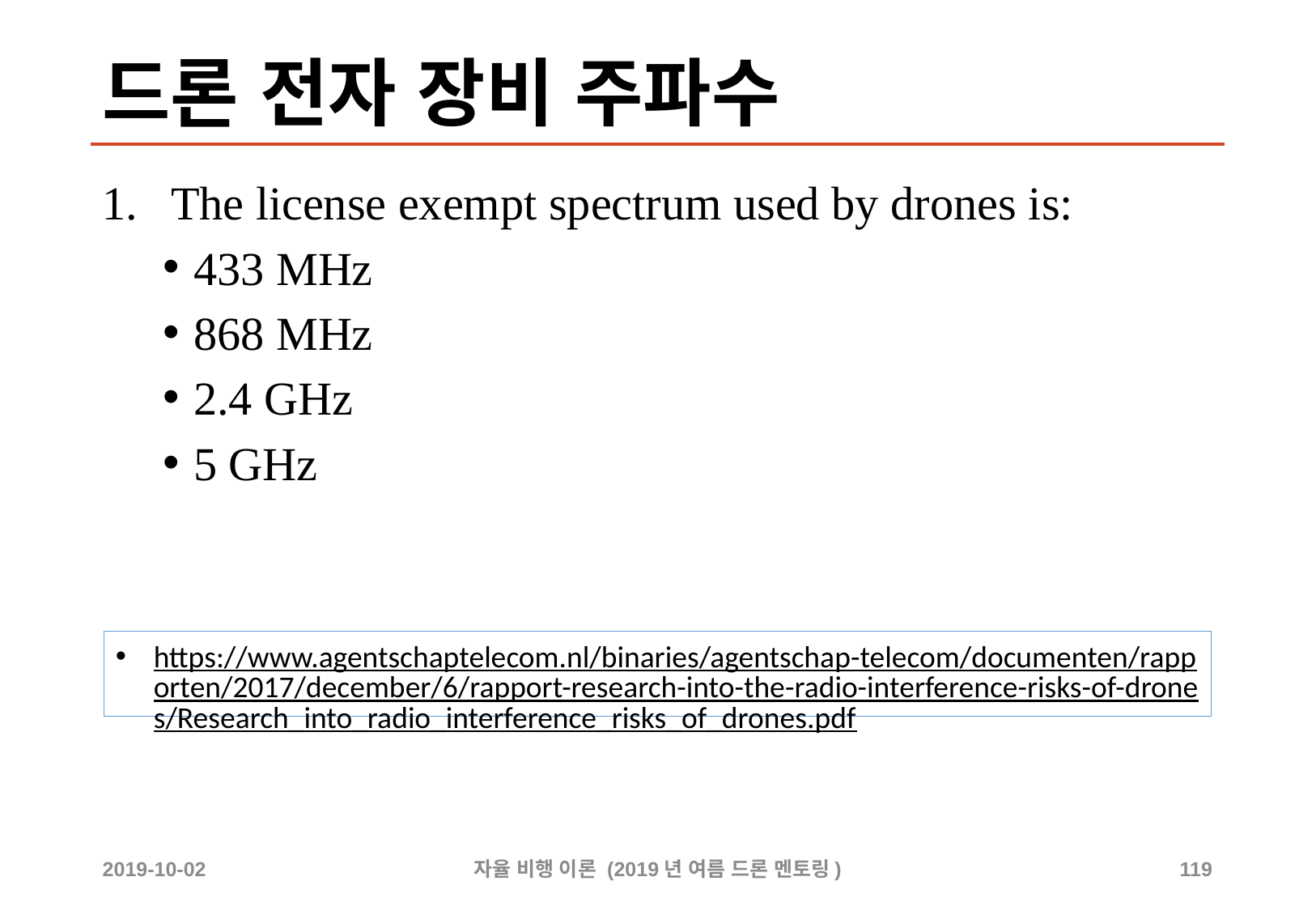

# 드론 전자 장비 주파수
The license exempt spectrum used by drones is:
433 MHz
868 MHz
2.4 GHz
5 GHz
https://www.agentschaptelecom.nl/binaries/agentschap-telecom/documenten/rapporten/2017/december/6/rapport-research-into-the-radio-interference-risks-of-drones/Research_into_radio_interference_risks_of_drones.pdf
2019-10-02
자율 비행 이론 (2019년 여름 드론 멘토링)
119